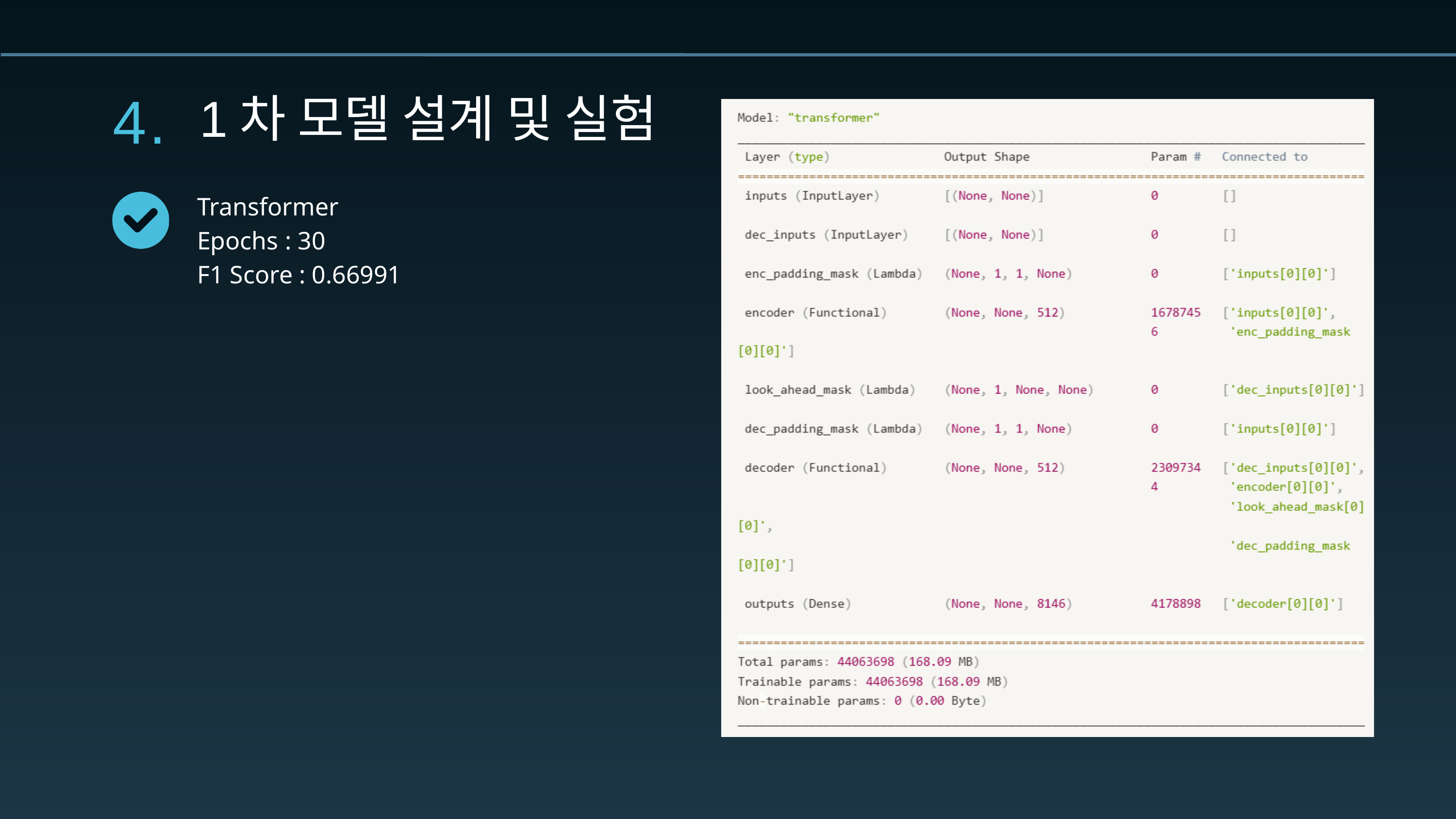

4.
1차 모델 설계 및 실험

Transformer
Epochs : 30
F1 Score : 0.66991